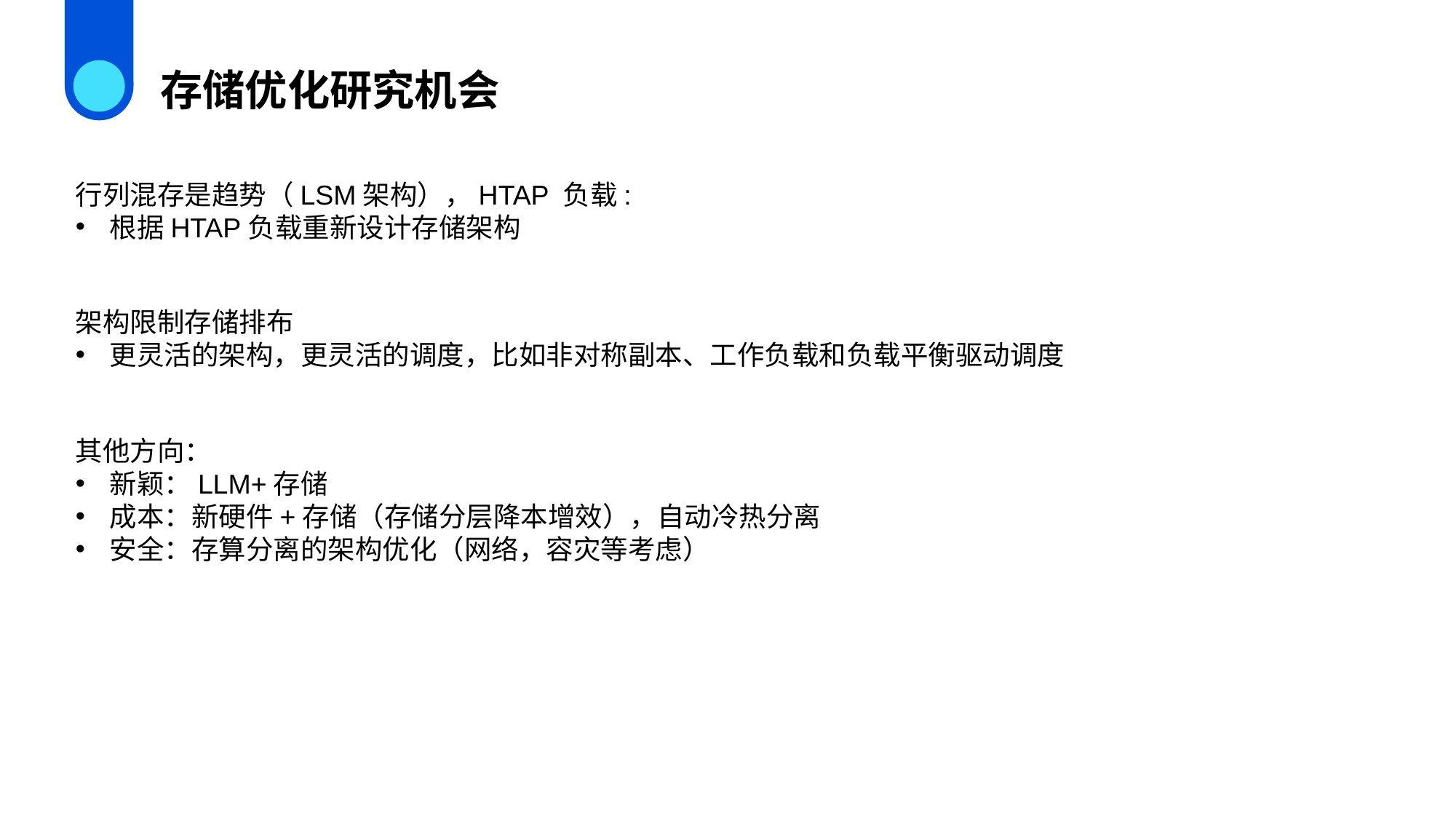

存储优化研究机会
行列混存是趋势（LSM架构），HTAP 负载:
根据HTAP负载重新设计存储架构
架构限制存储排布
更灵活的架构，更灵活的调度，比如非对称副本、工作负载和负载平衡驱动调度
其他方向：
新颖：LLM+存储
成本：新硬件+存储（存储分层降本增效），自动冷热分离
安全：存算分离的架构优化（网络，容灾等考虑）